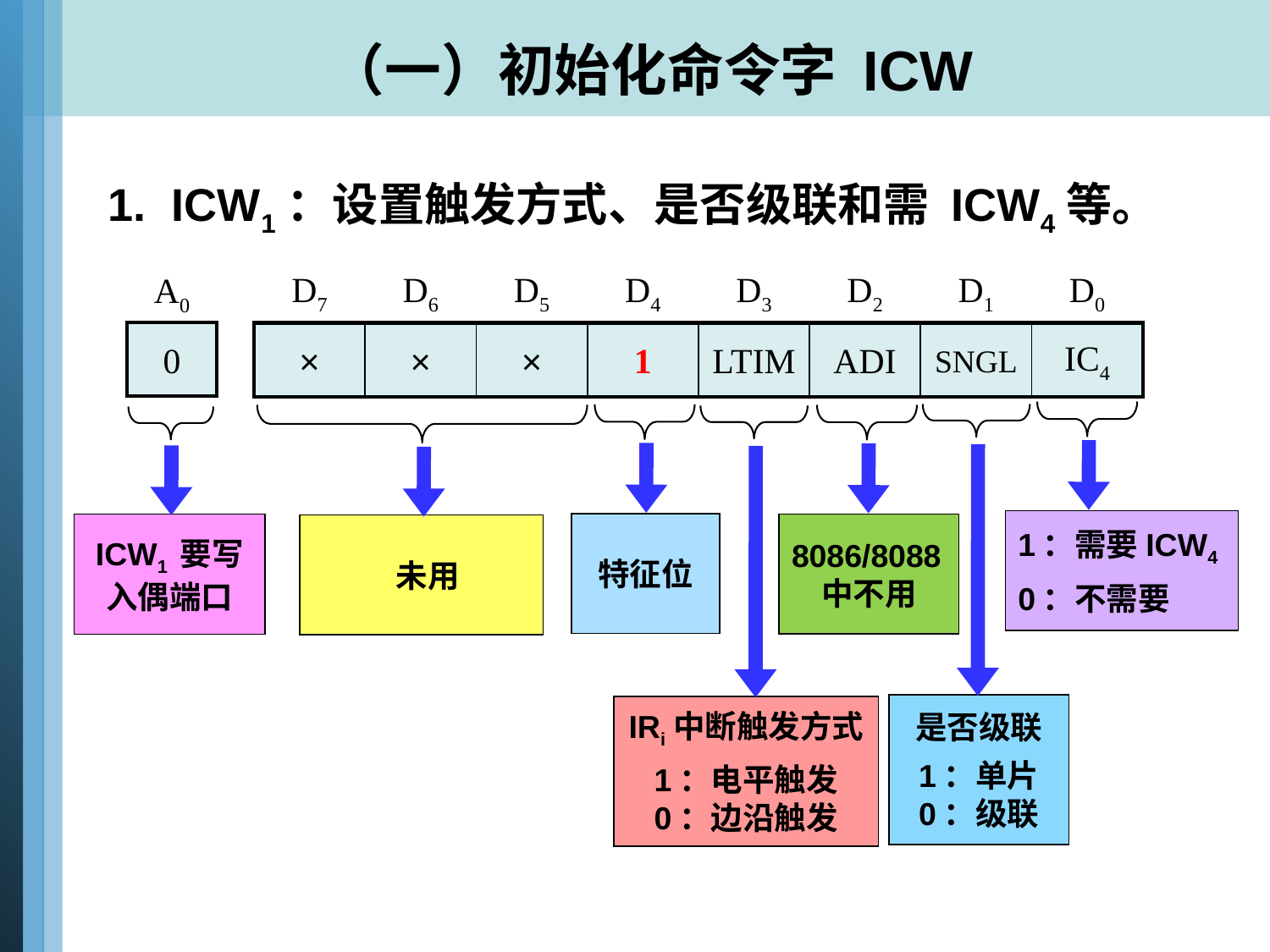

# （一）初始化命令字 ICW
1.  ICW1：设置触发方式、是否级联和需 ICW4等。
| D7 | D6 | D5 | D4 | D3 | D2 | D1 | D0 |
| --- | --- | --- | --- | --- | --- | --- | --- |
| A0 |
| --- |
| 0 |
| --- |
| × | × | × | 1 | LTIM | ADI | SNGL | IC4 |
| --- | --- | --- | --- | --- | --- | --- | --- |

1：需要ICW4
0：不需要

是否级联
1：单片
0：级联

特征位

IRi中断触发方式
1：电平触发
0：边沿触发

未用

8086/8088中不用

ICW1 要写入偶端口
117